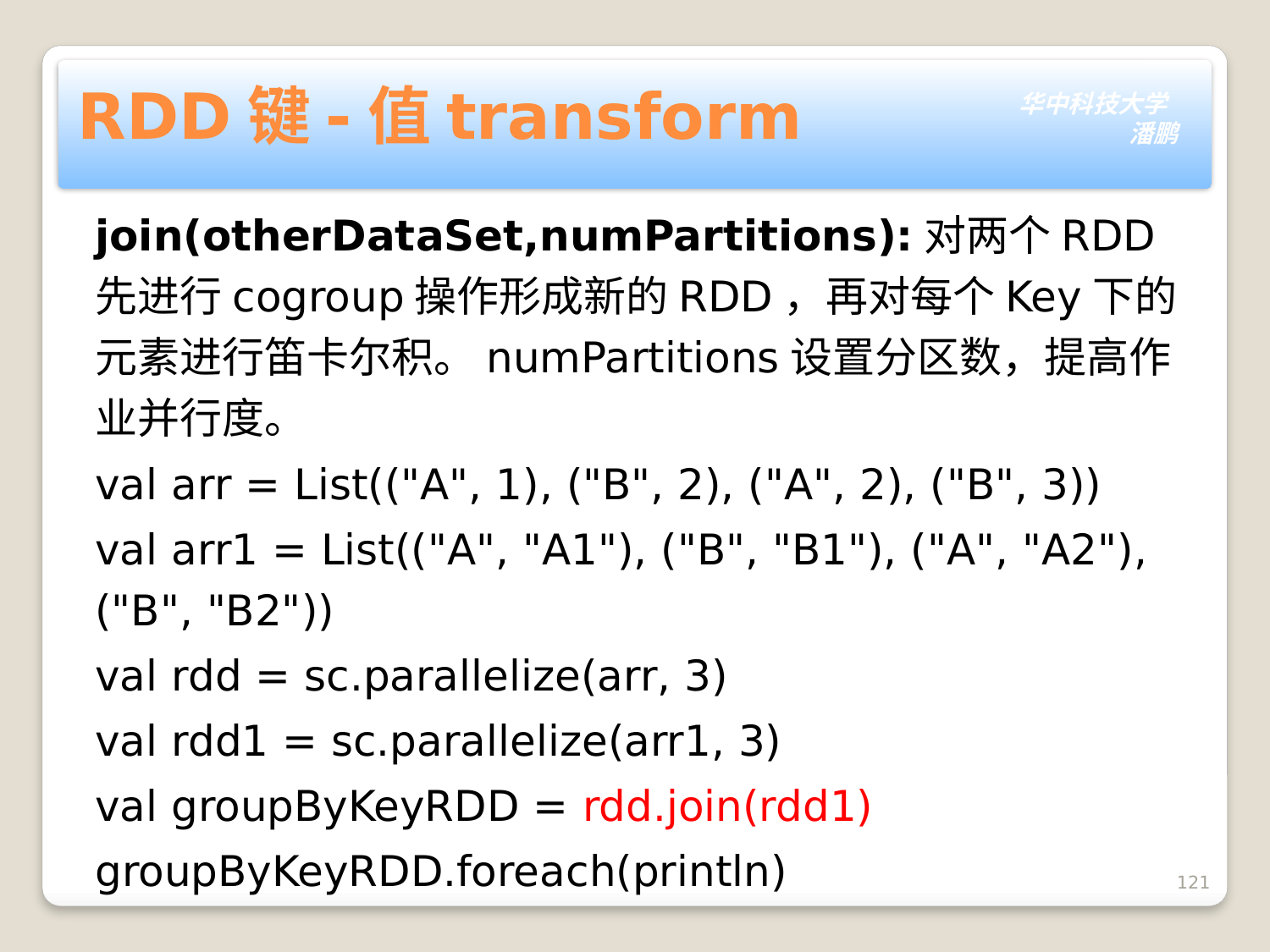

# RDD键-值transform
join(otherDataSet,numPartitions):对两个RDD先进行cogroup操作形成新的RDD，再对每个Key下的元素进行笛卡尔积。numPartitions设置分区数，提高作业并行度。
val arr = List(("A", 1), ("B", 2), ("A", 2), ("B", 3))
val arr1 = List(("A", "A1"), ("B", "B1"), ("A", "A2"), ("B", "B2"))
val rdd = sc.parallelize(arr, 3)
val rdd1 = sc.parallelize(arr1, 3)
val groupByKeyRDD = rdd.join(rdd1)
groupByKeyRDD.foreach(println)
121